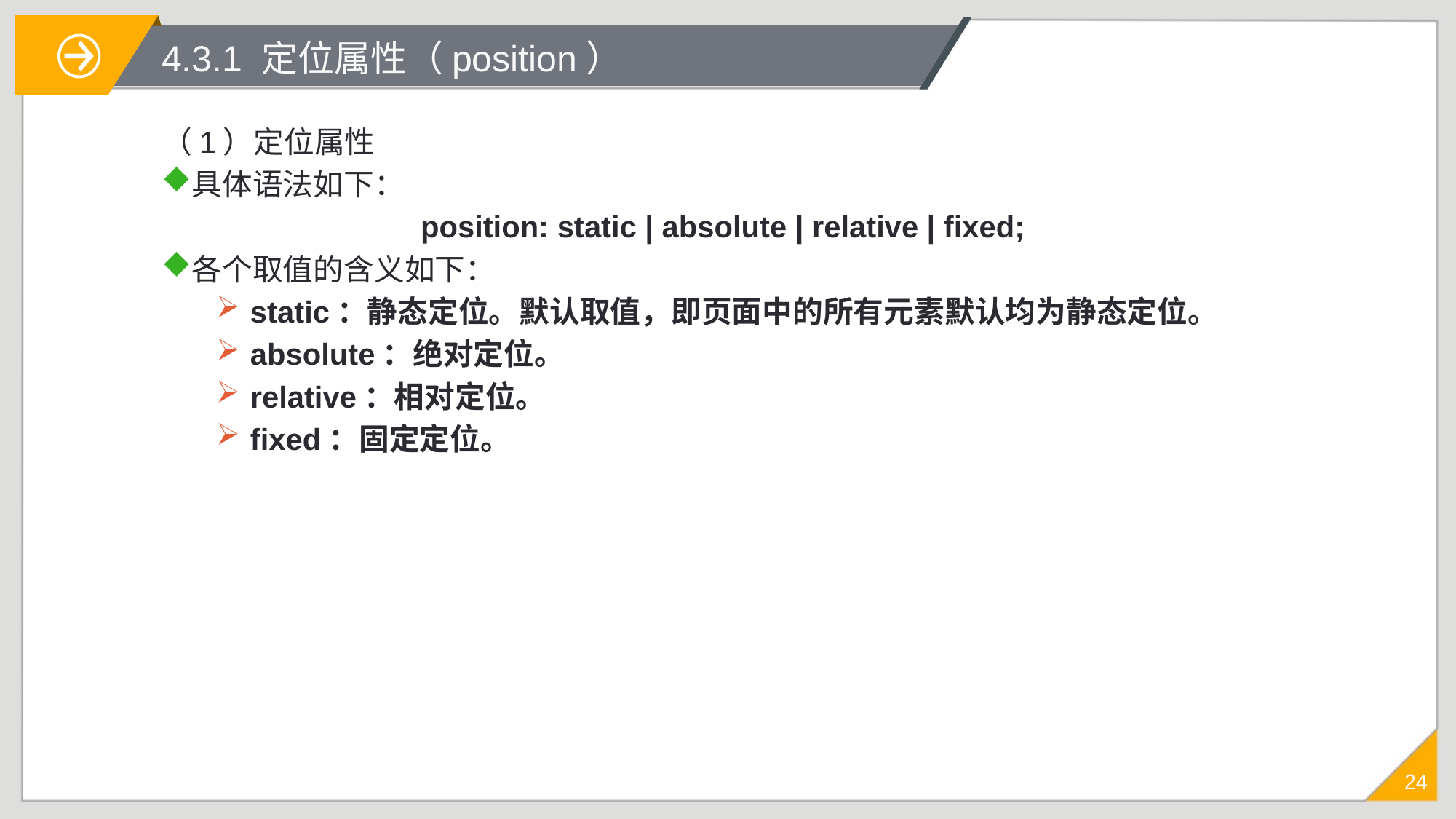

# 4.3.1 定位属性（position）
（1）定位属性
具体语法如下：
position: static | absolute | relative | fixed;
各个取值的含义如下：
static：静态定位。默认取值，即页面中的所有元素默认均为静态定位。
absolute：绝对定位。
relative：相对定位。
fixed：固定定位。